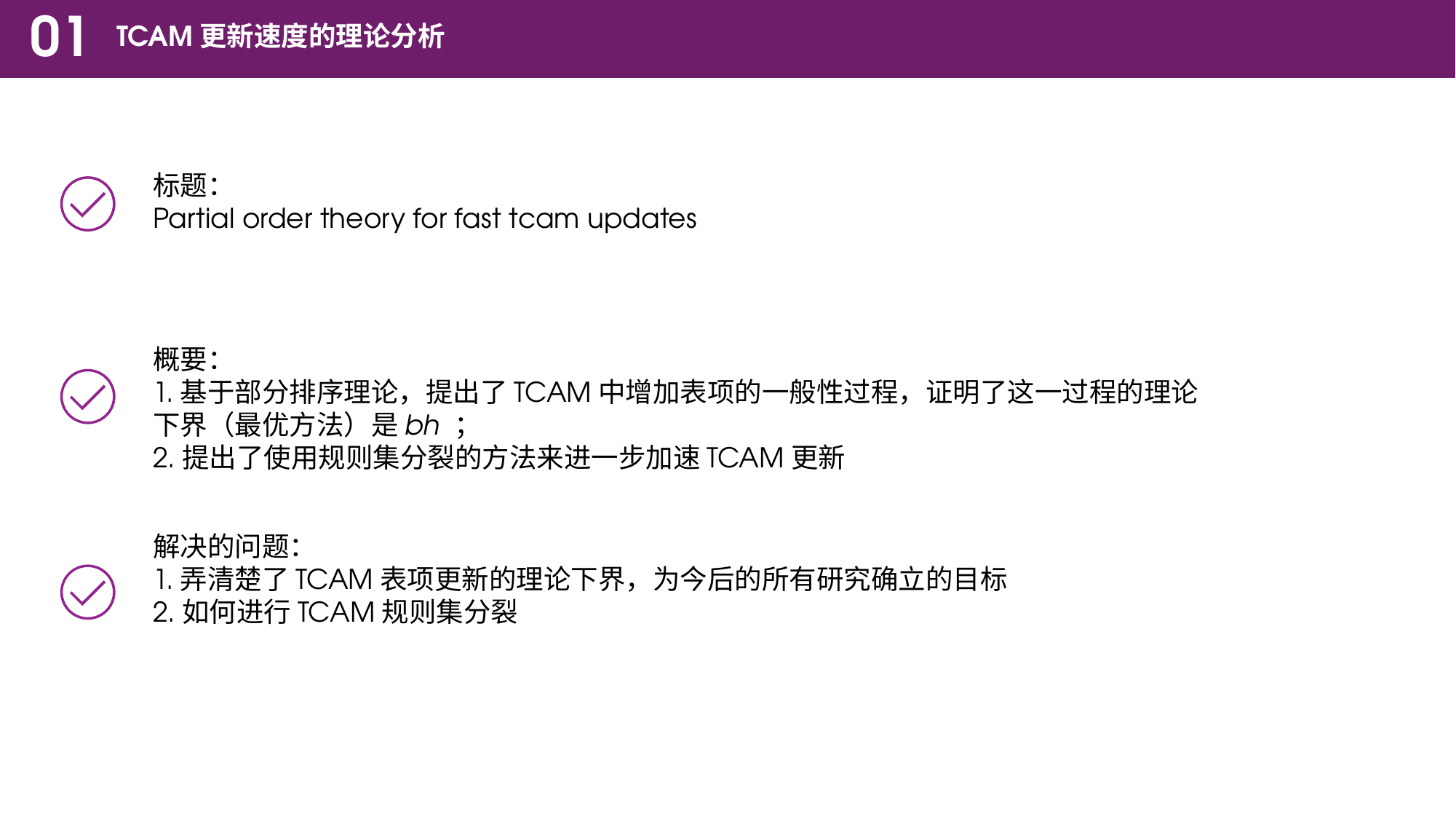

01
TCAM更新速度的理论分析
标题：
Partial order theory for fast tcam updates

概要：
1.基于部分排序理论，提出了TCAM中增加表项的一般性过程，证明了这一过程的理论下界（最优方法）是bh ；
2.提出了使用规则集分裂的方法来进一步加速TCAM更新

解决的问题：
1.弄清楚了TCAM表项更新的理论下界，为今后的所有研究确立的目标
2.如何进行TCAM规则集分裂